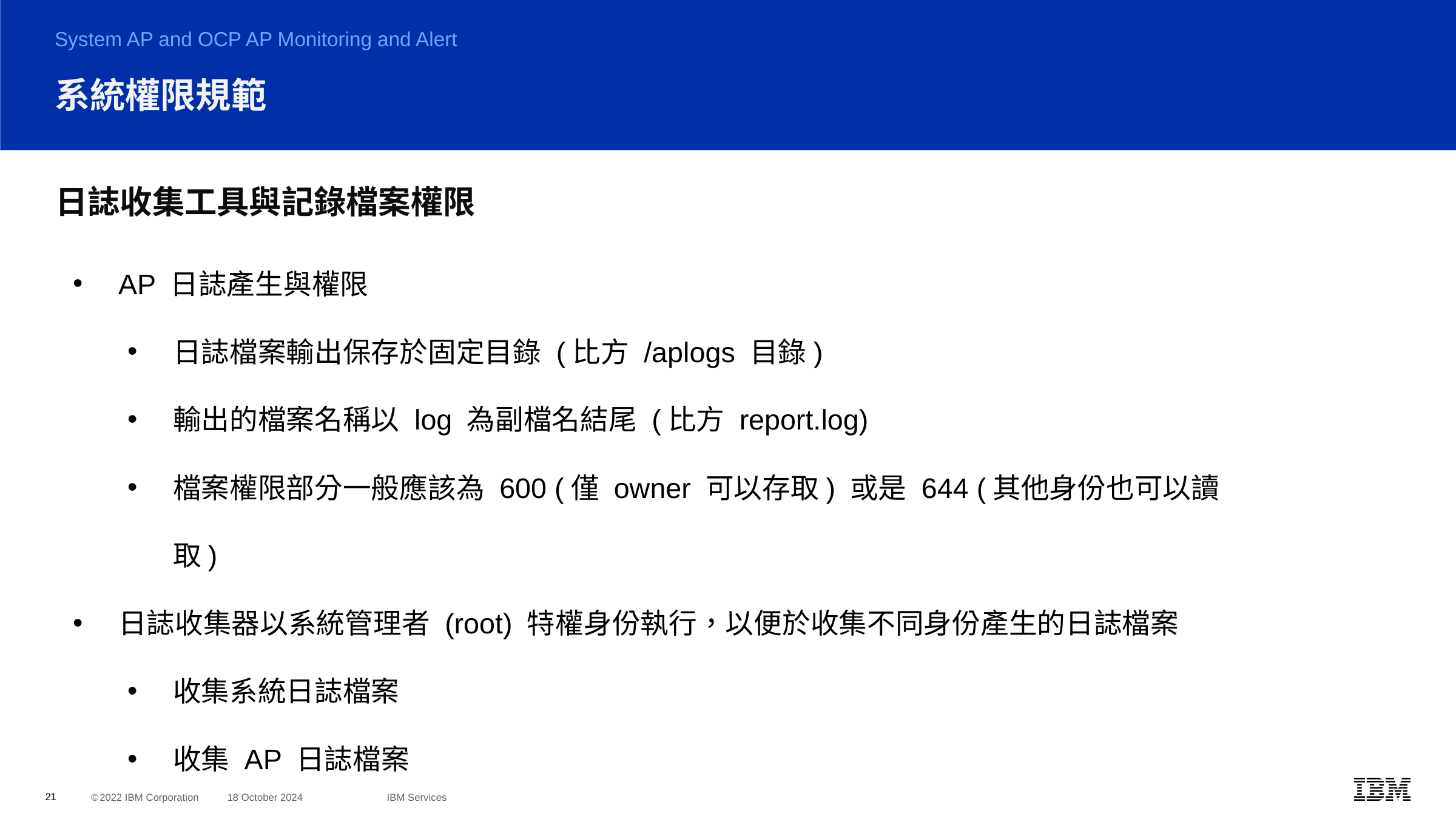

System AP and OCP AP Monitoring and Alert

# 系統權限規範
日誌收集工具與記錄檔案權限
AP 日誌產生與權限
日誌檔案輸出保存於固定目錄 (比方 /aplogs 目錄)
輸出的檔案名稱以 log 為副檔名結尾 (比方 report.log)
檔案權限部分一般應該為 600 (僅 owner 可以存取) 或是 644 (其他身份也可以讀取)
日誌收集器以系統管理者 (root) 特權身份執行，以便於收集不同身份產生的日誌檔案
收集系統日誌檔案
收集 AP 日誌檔案